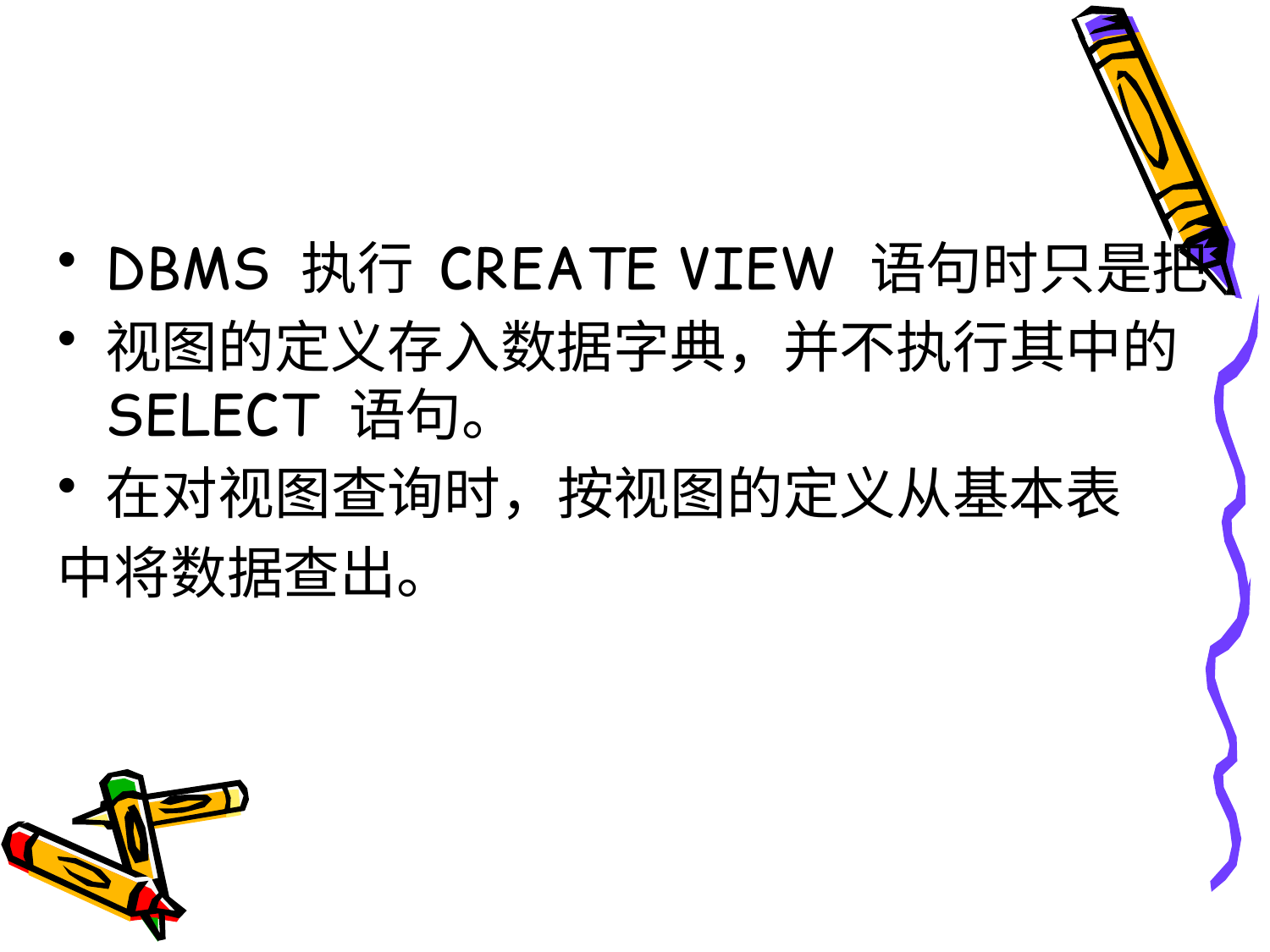

#
DBMS 执行 CREATE VIEW 语句时只是把
视图的定义存入数据字典，并不执行其中的 SELECT 语句。
在对视图查询时，按视图的定义从基本表
中将数据查出。